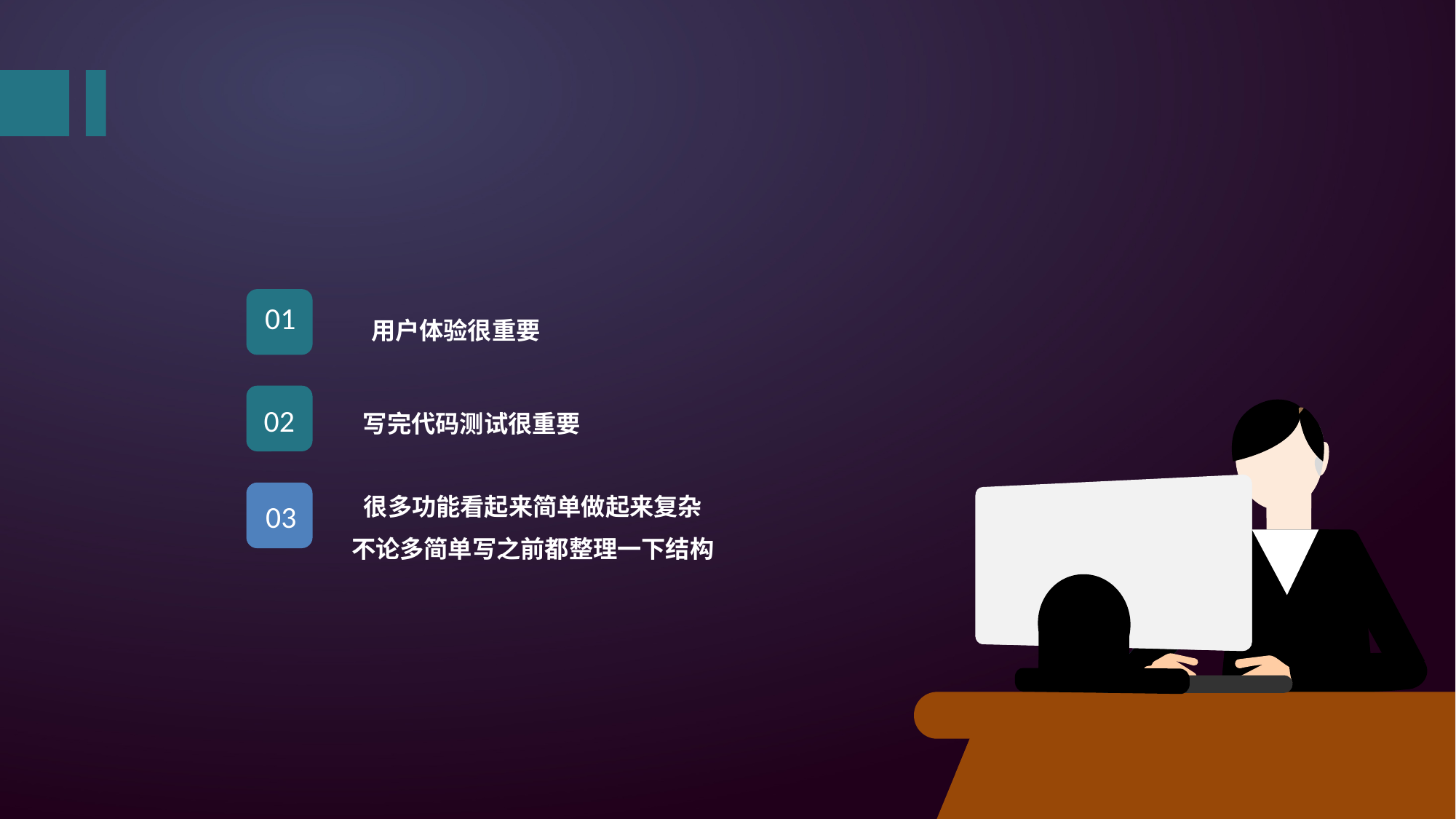

01
用户体验很重要

写完代码测试很重要
02

很多功能看起来简单做起来复杂
不论多简单写之前都整理一下结构
03